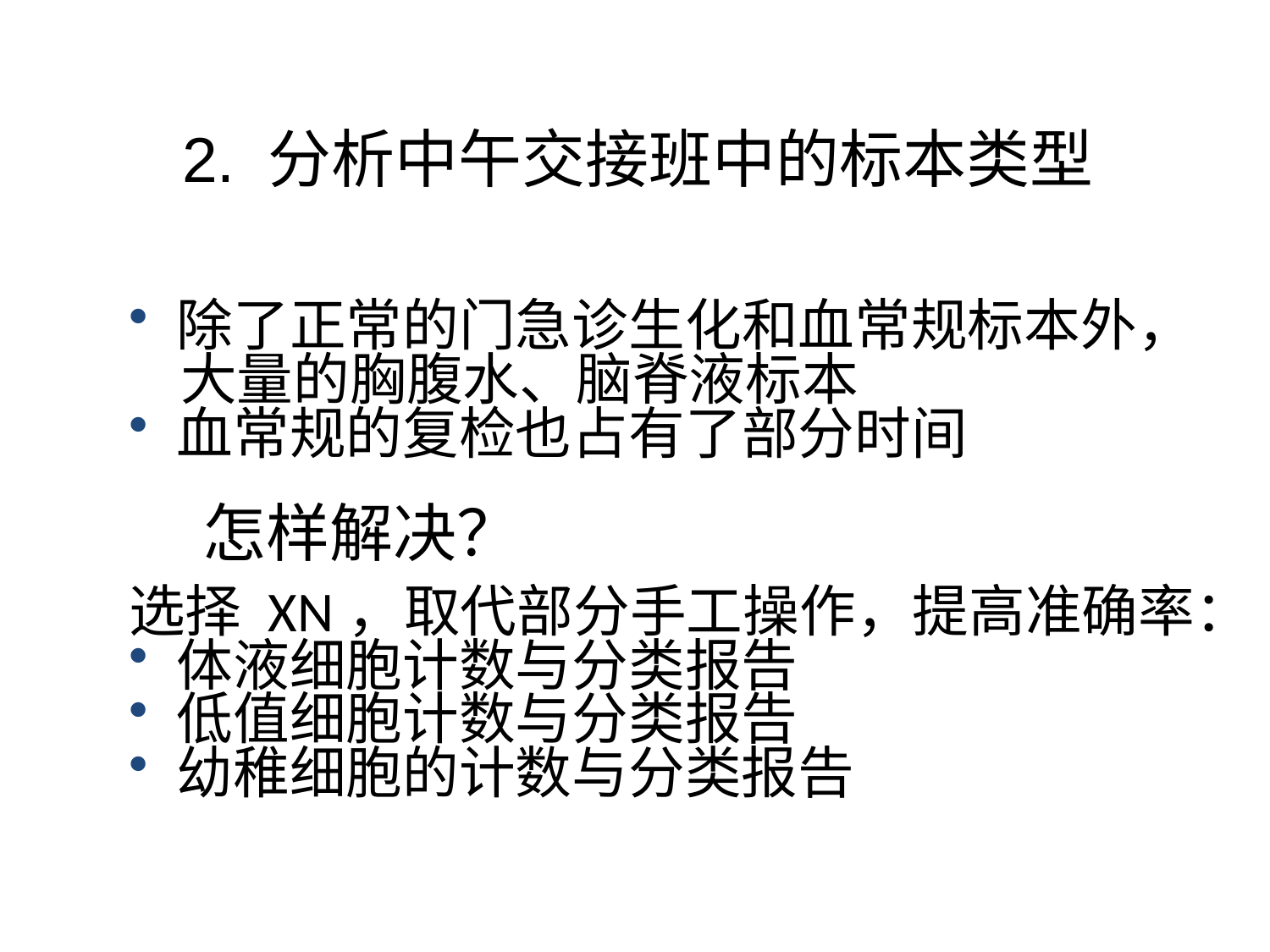

2. 分析中午交接班中的标本类型

除了正常的门急诊生化和血常规标本外，
   大量的胸腹水、脑脊液标本
血常规的复检也占有了部分时间
怎样解决？
选择 XN，取代部分手工操作，提高准确率：
体液细胞计数与分类报告
低值细胞计数与分类报告
幼稚细胞的计数与分类报告